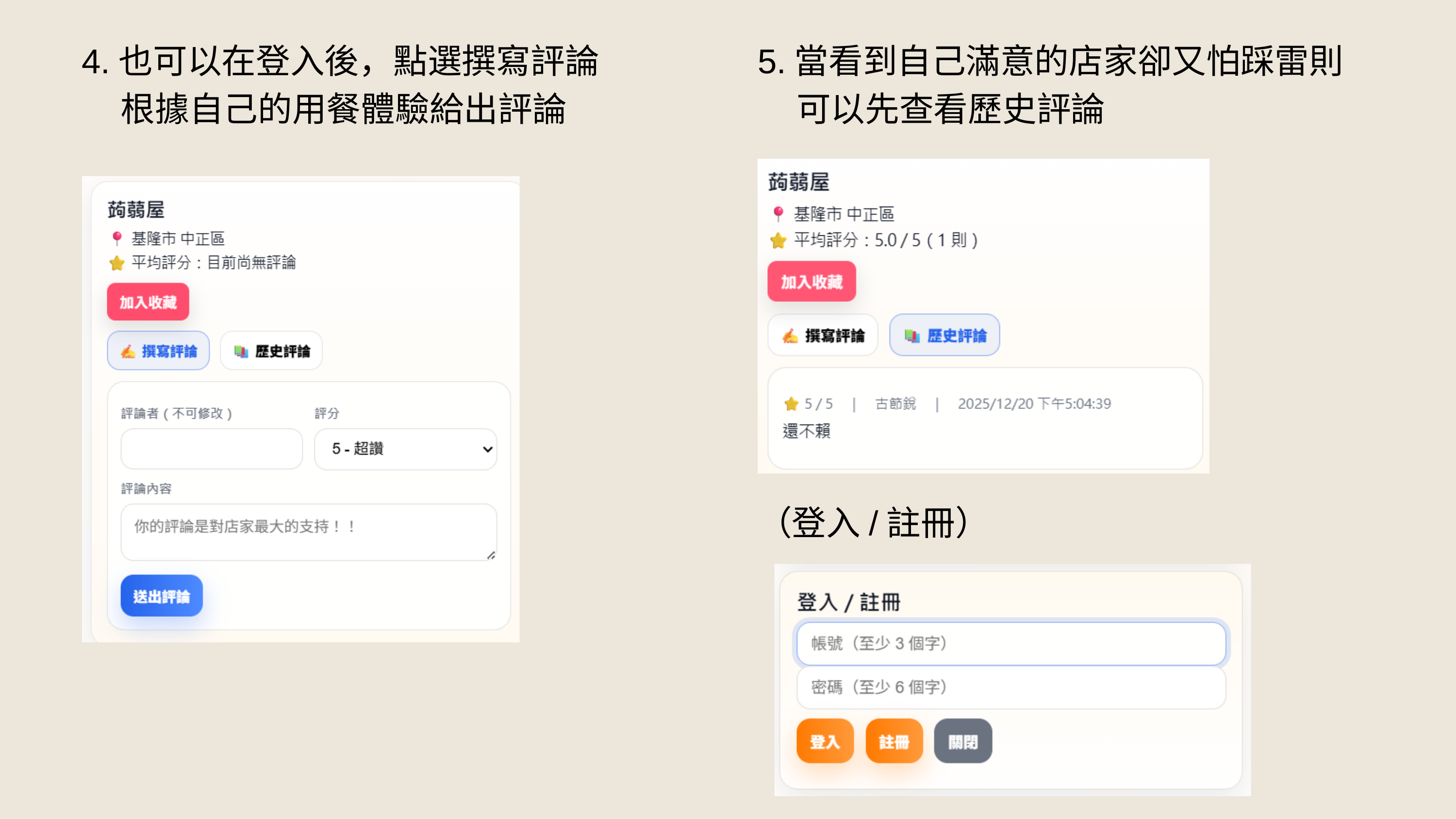

4.也可以在登入後，點選撰寫評論
    根據自己的用餐體驗給出評論
5.當看到自己滿意的店家卻又怕踩雷則
    可以先查看歷史評論

（登入/註冊）